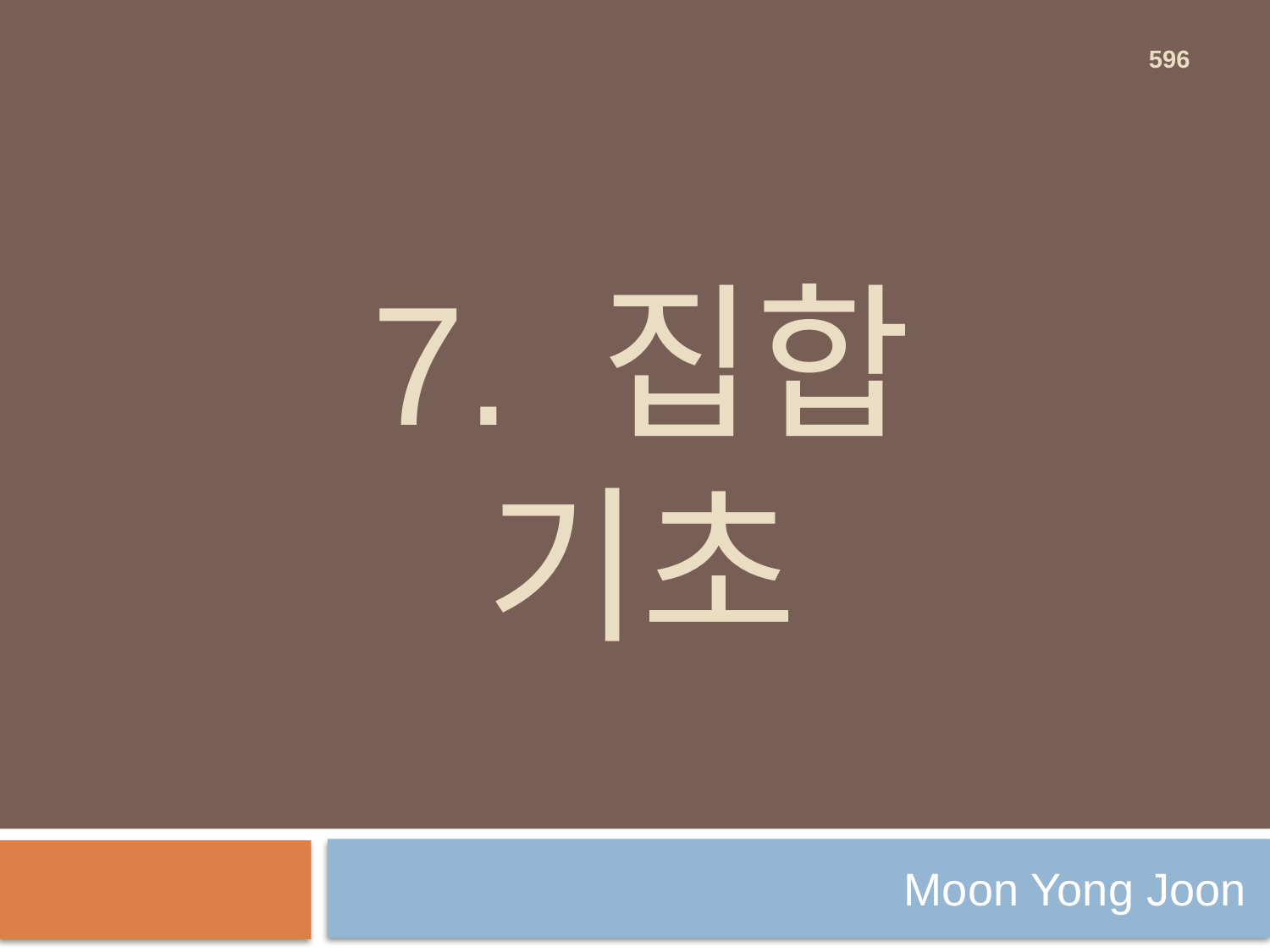

596
# 7. 집합 기초
Moon Yong Joon